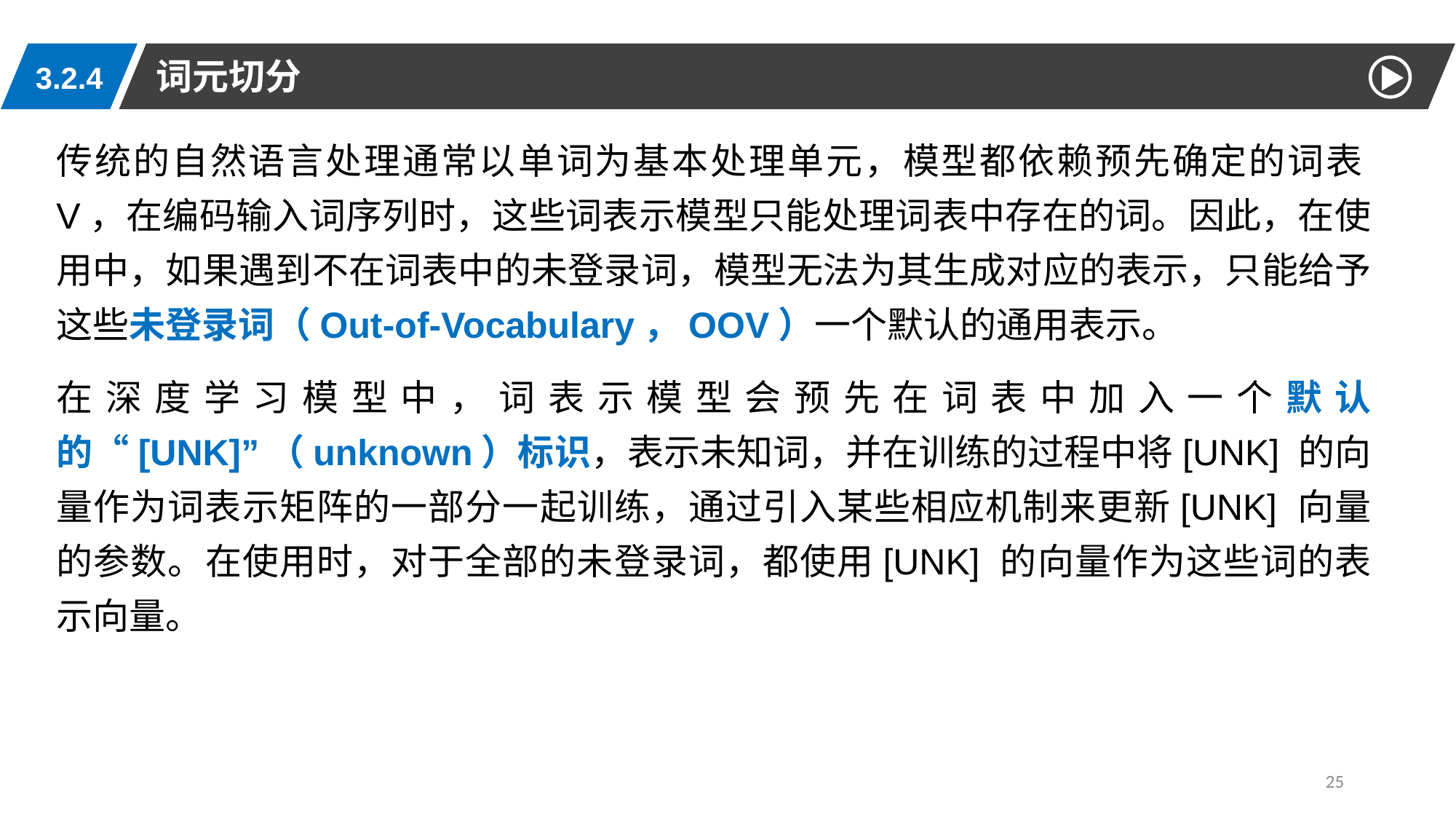

词元切分
3.2.4

传统的自然语言处理通常以单词为基本处理单元，模型都依赖预先确定的词表V，在编码输入词序列时，这些词表示模型只能处理词表中存在的词。因此，在使用中，如果遇到不在词表中的未登录词，模型无法为其生成对应的表示，只能给予这些未登录词（Out-of-Vocabulary，OOV）一个默认的通用表示。
在深度学习模型中，词表示模型会预先在词表中加入一个默认的“[UNK]”（unknown）标识，表示未知词，并在训练的过程中将[UNK] 的向量作为词表示矩阵的一部分一起训练，通过引入某些相应机制来更新[UNK] 向量的参数。在使用时，对于全部的未登录词，都使用[UNK] 的向量作为这些词的表示向量。
25